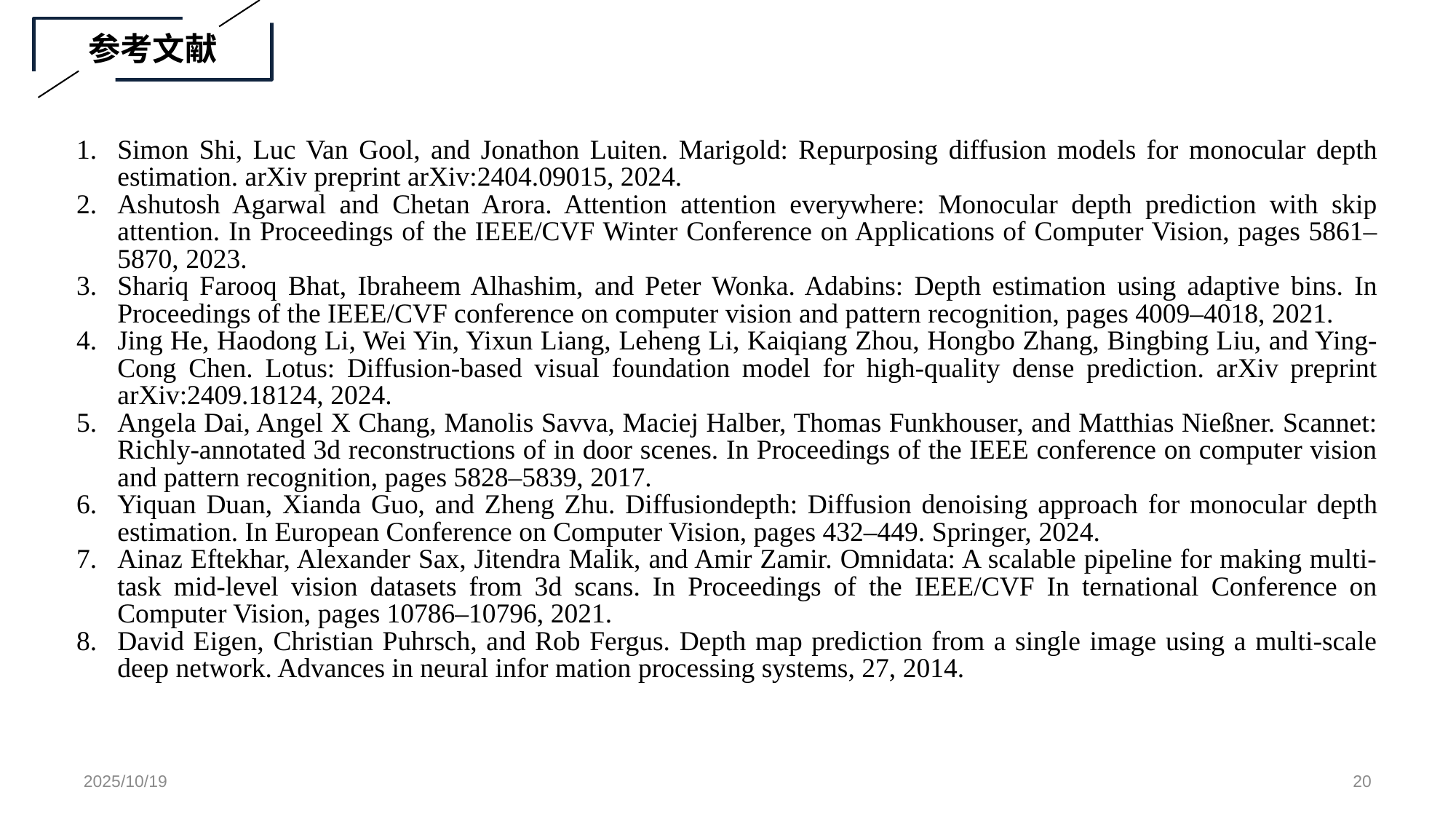

参考文献
Simon Shi, Luc Van Gool, and Jonathon Luiten. Marigold: Repurposing diffusion models for monocular depth estimation. arXiv preprint arXiv:2404.09015, 2024.
Ashutosh Agarwal and Chetan Arora. Attention attention everywhere: Monocular depth prediction with skip attention. In Proceedings of the IEEE/CVF Winter Conference on Applications of Computer Vision, pages 5861–5870, 2023.
Shariq Farooq Bhat, Ibraheem Alhashim, and Peter Wonka. Adabins: Depth estimation using adaptive bins. In Proceedings of the IEEE/CVF conference on computer vision and pattern recognition, pages 4009–4018, 2021.
Jing He, Haodong Li, Wei Yin, Yixun Liang, Leheng Li, Kaiqiang Zhou, Hongbo Zhang, Bingbing Liu, and Ying-Cong Chen. Lotus: Diffusion-based visual foundation model for high-quality dense prediction. arXiv preprint arXiv:2409.18124, 2024.
Angela Dai, Angel X Chang, Manolis Savva, Maciej Halber, Thomas Funkhouser, and Matthias Nießner. Scannet: Richly-annotated 3d reconstructions of in door scenes. In Proceedings of the IEEE conference on computer vision and pattern recognition, pages 5828–5839, 2017.
Yiquan Duan, Xianda Guo, and Zheng Zhu. Diffusiondepth: Diffusion denoising approach for monocular depth estimation. In European Conference on Computer Vision, pages 432–449. Springer, 2024.
Ainaz Eftekhar, Alexander Sax, Jitendra Malik, and Amir Zamir. Omnidata: A scalable pipeline for making multi-task mid-level vision datasets from 3d scans. In Proceedings of the IEEE/CVF In ternational Conference on Computer Vision, pages 10786–10796, 2021.
David Eigen, Christian Puhrsch, and Rob Fergus. Depth map prediction from a single image using a multi-scale deep network. Advances in neural infor mation processing systems, 27, 2014.
2025/10/19
20